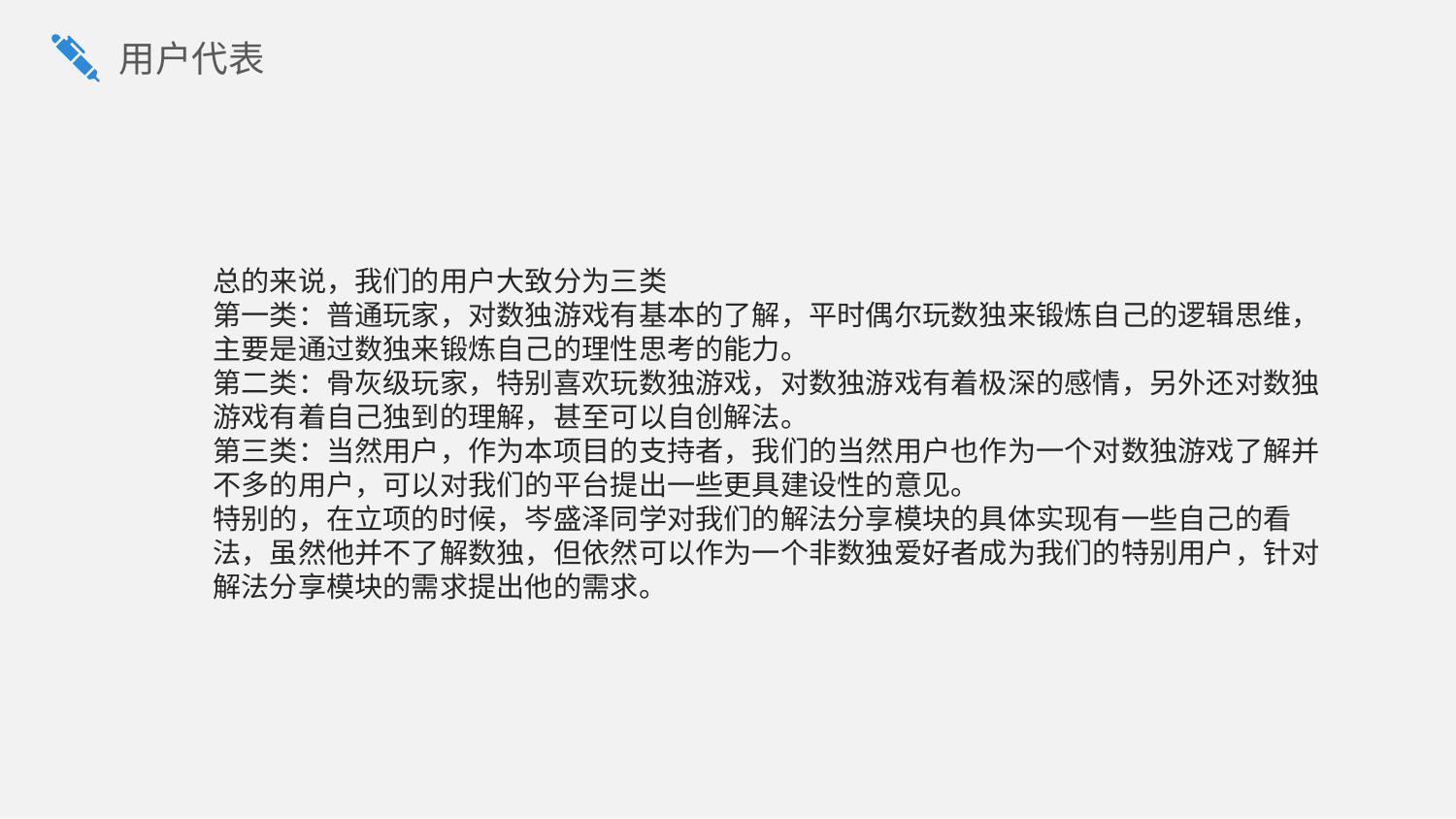

用户代表
总的来说，我们的用户大致分为三类
第一类：普通玩家，对数独游戏有基本的了解，平时偶尔玩数独来锻炼自己的逻辑思维，主要是通过数独来锻炼自己的理性思考的能力。
第二类：骨灰级玩家，特别喜欢玩数独游戏，对数独游戏有着极深的感情，另外还对数独游戏有着自己独到的理解，甚至可以自创解法。
第三类：当然用户，作为本项目的支持者，我们的当然用户也作为一个对数独游戏了解并不多的用户，可以对我们的平台提出一些更具建设性的意见。
特别的，在立项的时候，岑盛泽同学对我们的解法分享模块的具体实现有一些自己的看法，虽然他并不了解数独，但依然可以作为一个非数独爱好者成为我们的特别用户，针对解法分享模块的需求提出他的需求。